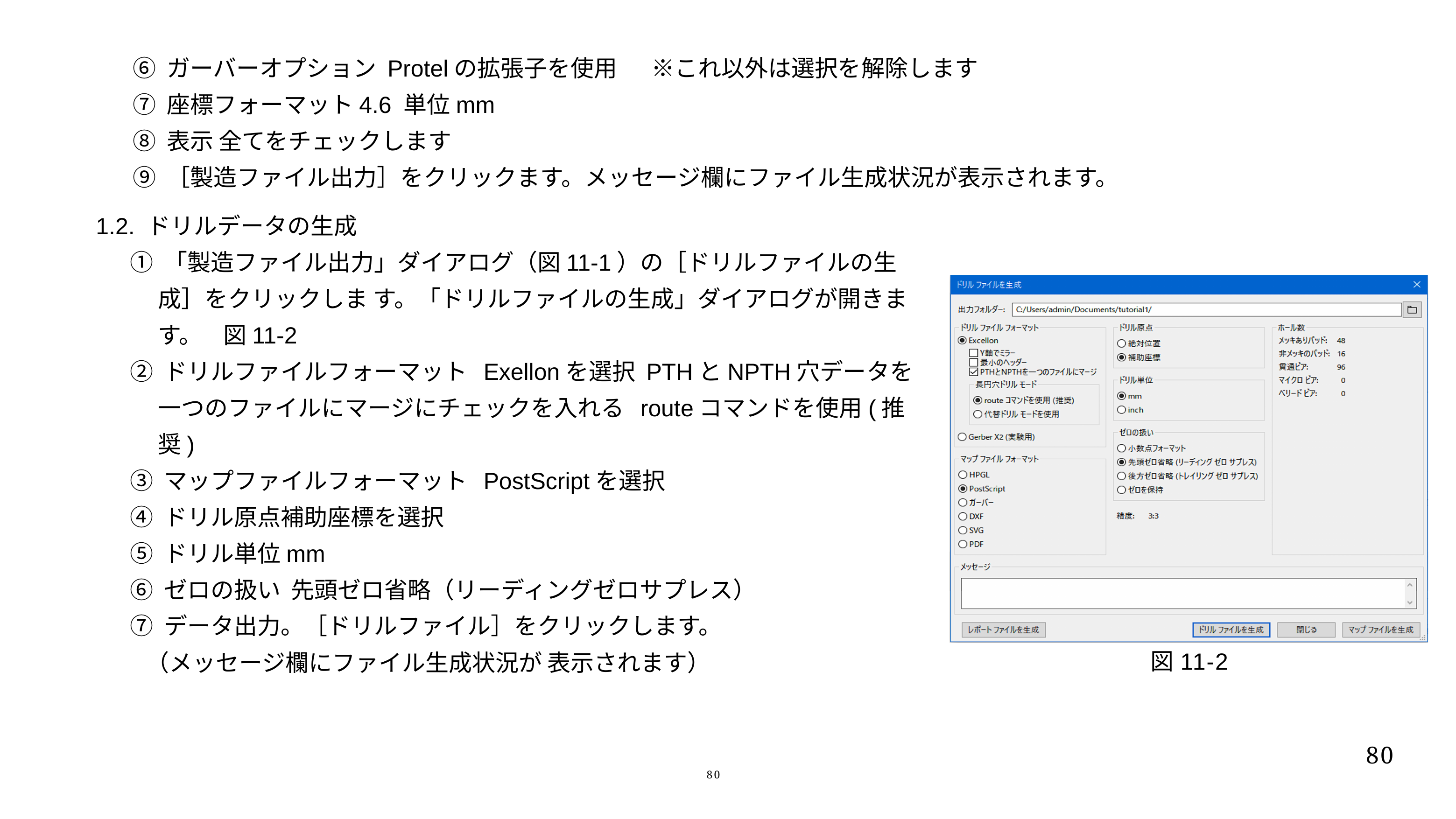

⑥ ガーバーオプション Protelの拡張子を使用  　※これ以外は選択を解除します
⑦ 座標フォーマット4.6 単位mm
⑧ 表示 全てをチェックします
⑨ ［製造ファイル出力］をクリックます。メッセージ欄にファイル生成状況が表示されます。
1.2. ドリルデータの生成
① 「製造ファイル出力」ダイアログ（図11-1）の［ドリルファイルの生成］をクリックしま す。「ドリルファイルの生成」ダイアログが開きます。    図11-2
② ドリルファイルフォーマット  Exellonを選択 PTHとNPTH穴データを一つのファイルにマージにチェックを入れる  routeコマンドを使用(推奨)
③ マップファイルフォーマット  PostScriptを選択
④ ドリル原点補助座標を選択
⑤ ドリル単位mm
⑥ ゼロの扱い  先頭ゼロ省略（リーディングゼロサプレス）
⑦ データ出力。［ドリルファイル］をクリックします。
  （メッセージ欄にファイル生成状況が 表示されます）

図11-2
80
80